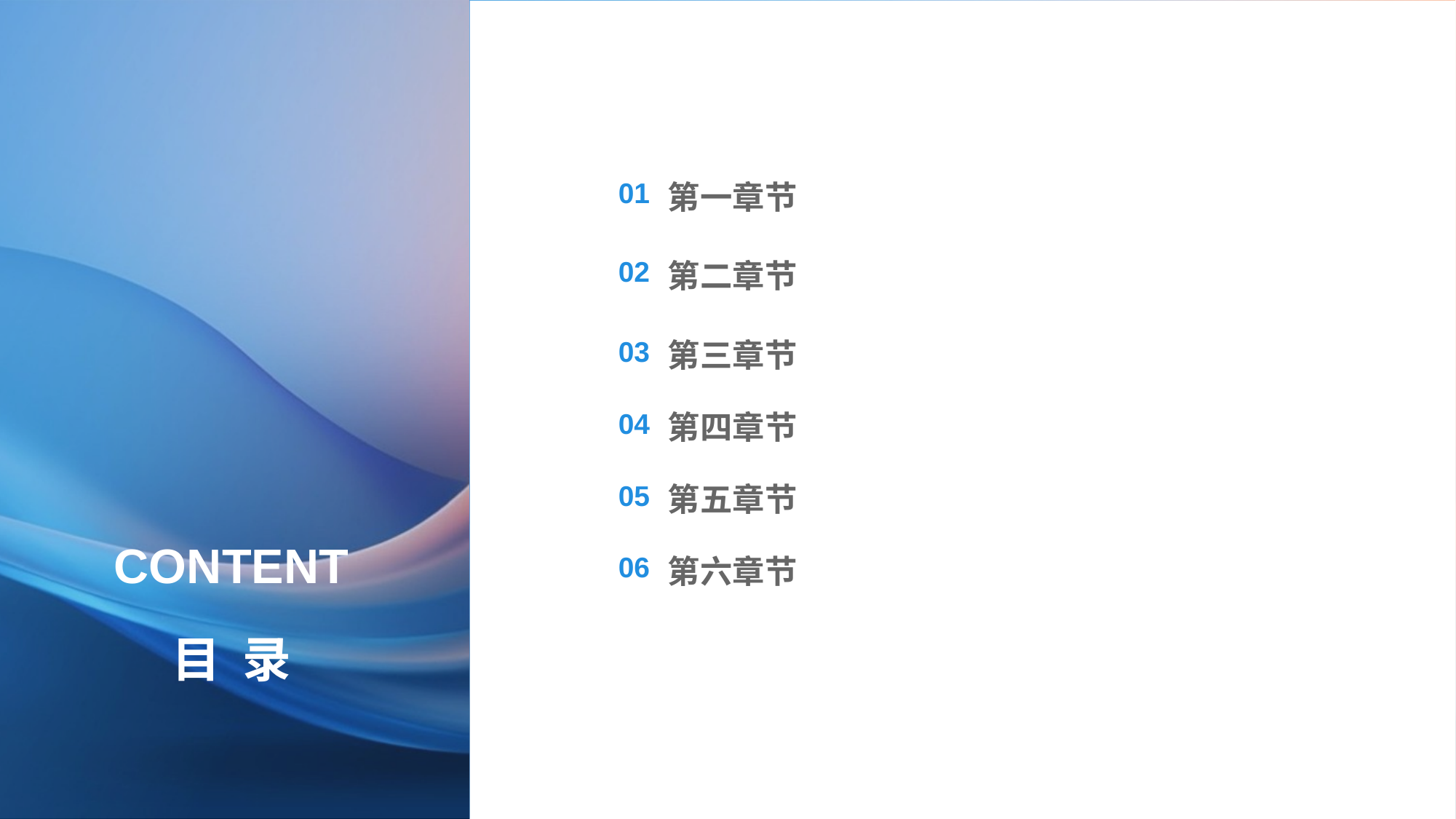

01
第一章节
02
第二章节
03
第三章节
04
第四章节
05
第五章节
CONTENT
06
第六章节
目  录